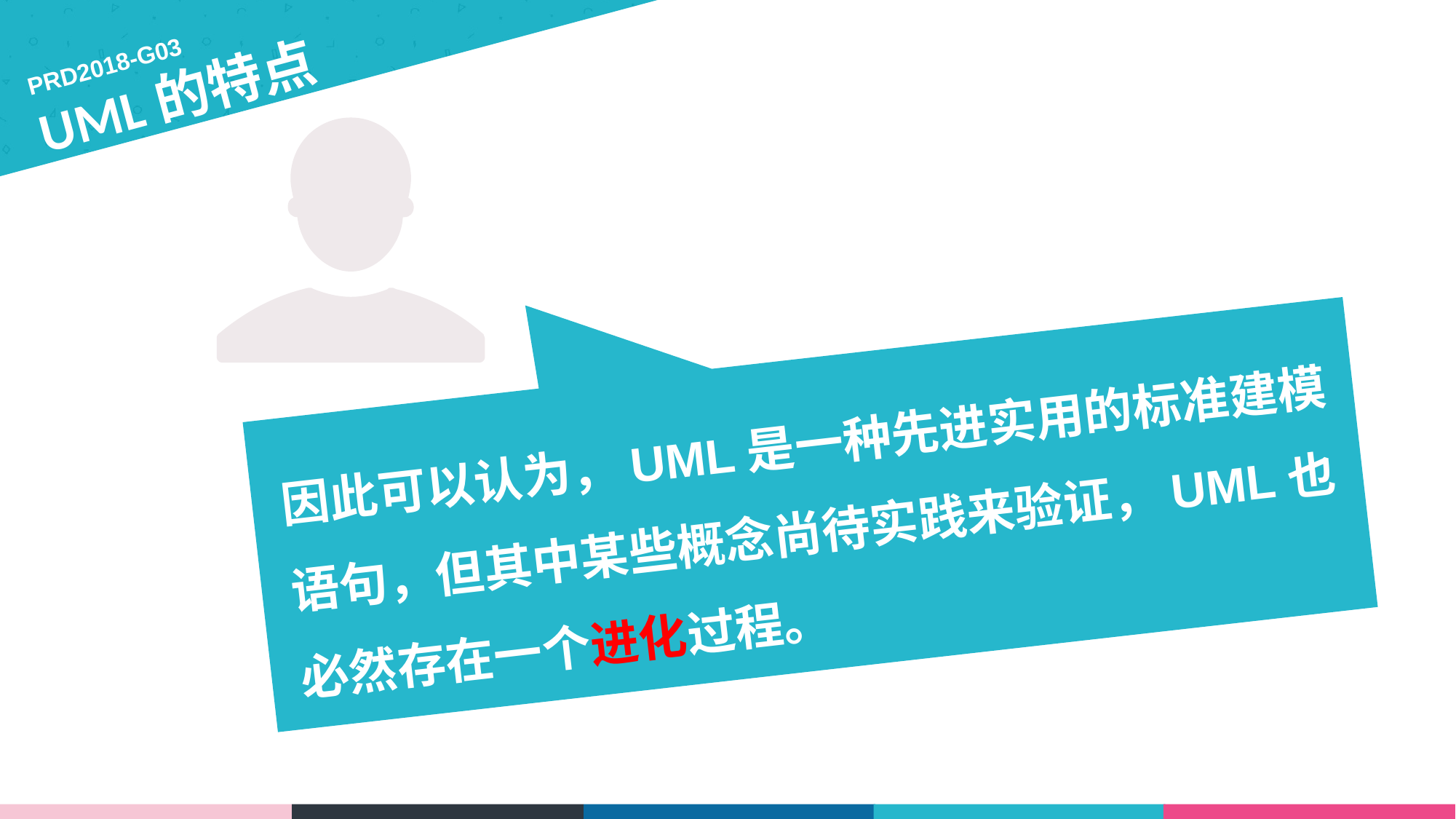

PRD2018-G03
UML的特点

因此可以认为，UML是一种先进实用的标准建模语句，但其中某些概念尚待实践来验证，UML也必然存在一个进化过程。